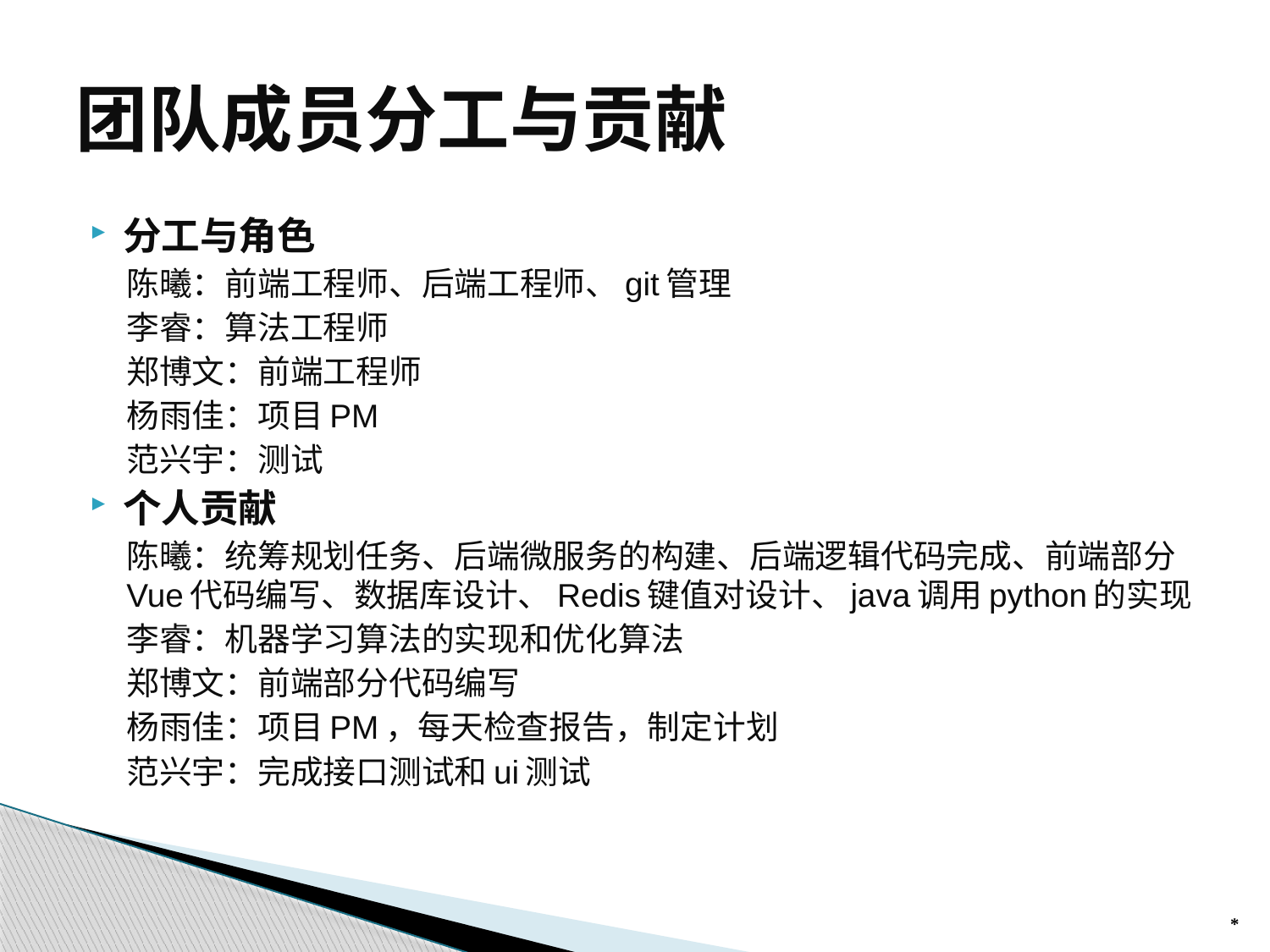

# 团队成员分工与贡献
分工与角色
陈曦：前端工程师、后端工程师、git管理
李睿：算法工程师
郑博文：前端工程师
杨雨佳：项目PM
范兴宇：测试
个人贡献
陈曦：统筹规划任务、后端微服务的构建、后端逻辑代码完成、前端部分Vue代码编写、数据库设计、Redis键值对设计、java调用python的实现
李睿：机器学习算法的实现和优化算法
郑博文：前端部分代码编写
杨雨佳：项目PM，每天检查报告，制定计划
范兴宇：完成接口测试和ui测试

*